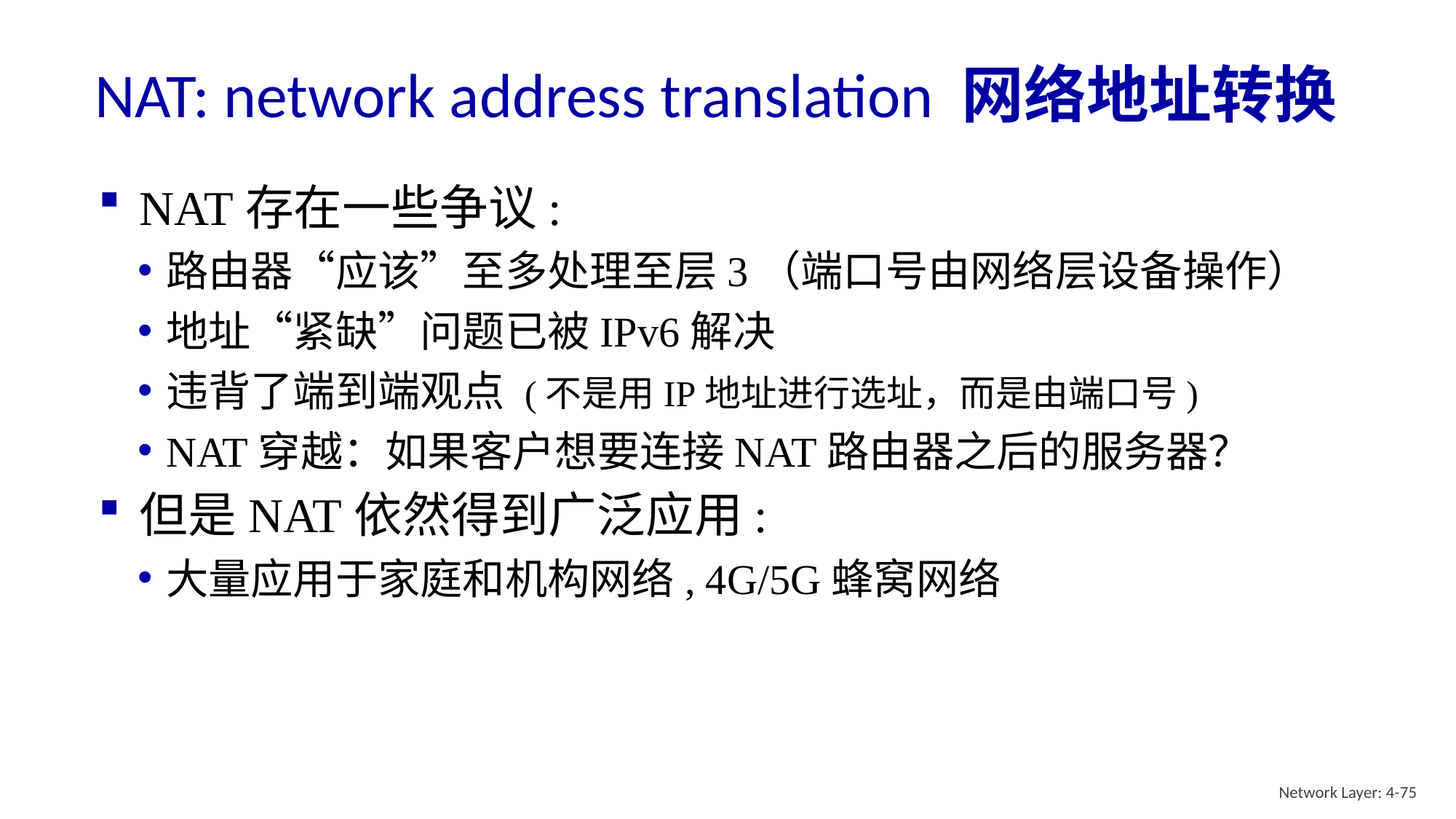

# NAT: network address translation 网络地址转换
NAT存在一些争议:
路由器“应该”至多处理至层3（端口号由网络层设备操作）
地址“紧缺”问题已被IPv6解决
违背了端到端观点 (不是用IP地址进行选址，而是由端口号)
NAT穿越：如果客户想要连接NAT路由器之后的服务器？
但是NAT依然得到广泛应用:
大量应用于家庭和机构网络, 4G/5G蜂窝网络
Network Layer: 4-75